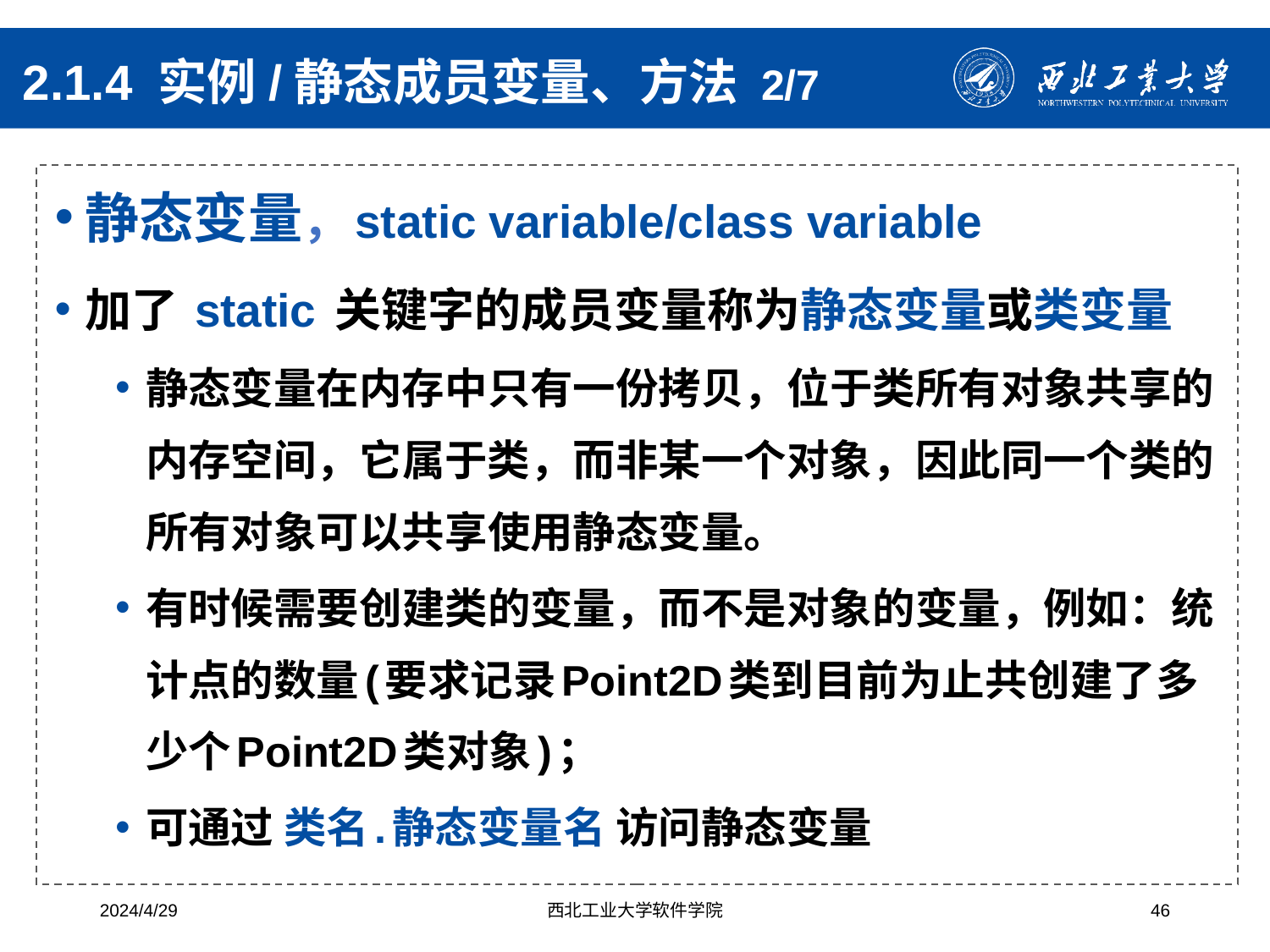

# 2.1.4 实例/静态成员变量、方法 2/7
静态变量，static variable/class variable
加了 static 关键字的成员变量称为静态变量或类变量
静态变量在内存中只有一份拷贝，位于类所有对象共享的内存空间，它属于类，而非某一个对象，因此同一个类的所有对象可以共享使用静态变量。
有时候需要创建类的变量，而不是对象的变量，例如：统计点的数量(要求记录Point2D类到目前为止共创建了多少个Point2D类对象)；
可通过 类名.静态变量名 访问静态变量
2024/4/29
西北工业大学软件学院
46